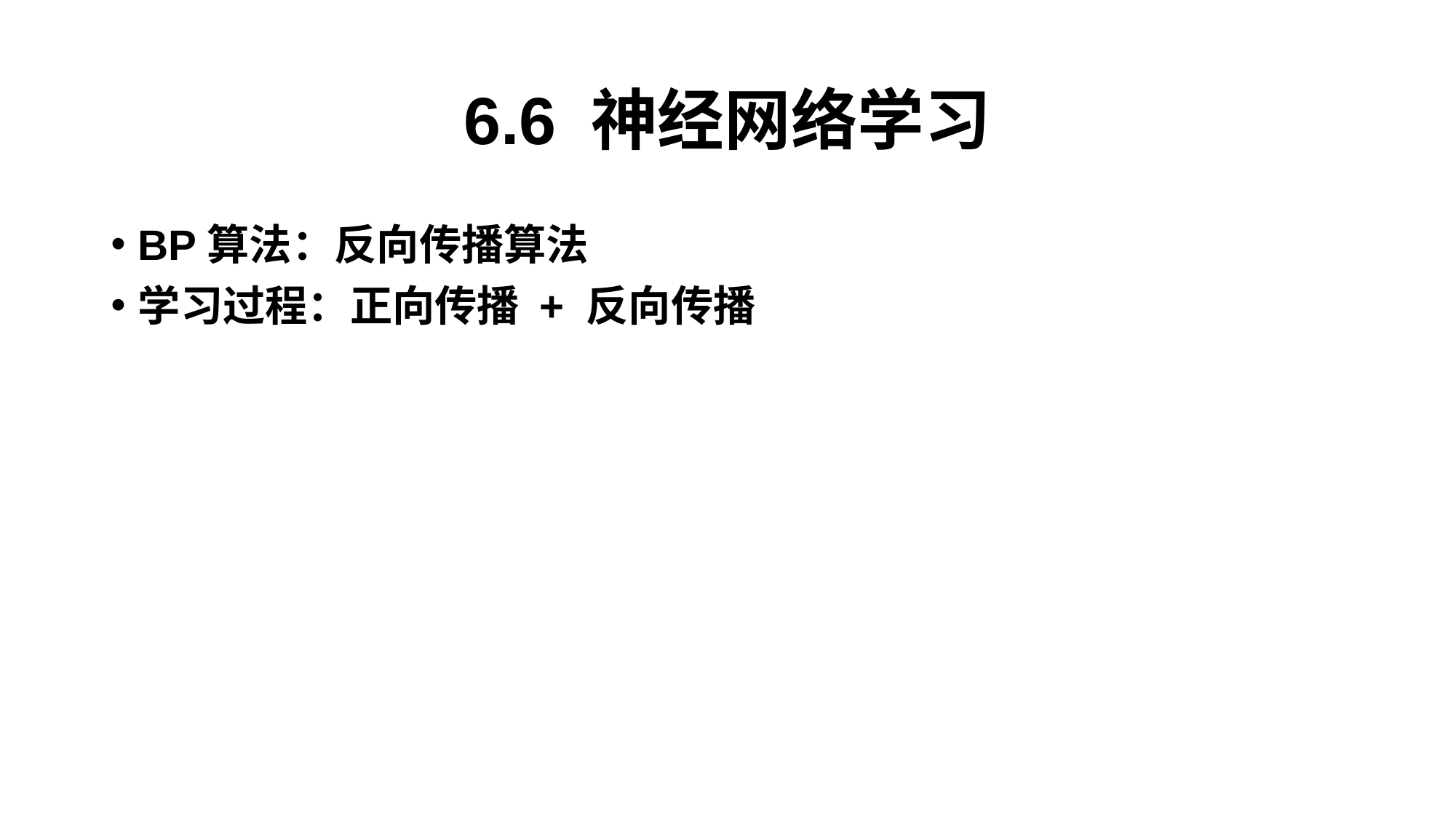

# 6.6 神经网络学习
BP算法：反向传播算法
学习过程：正向传播 + 反向传播